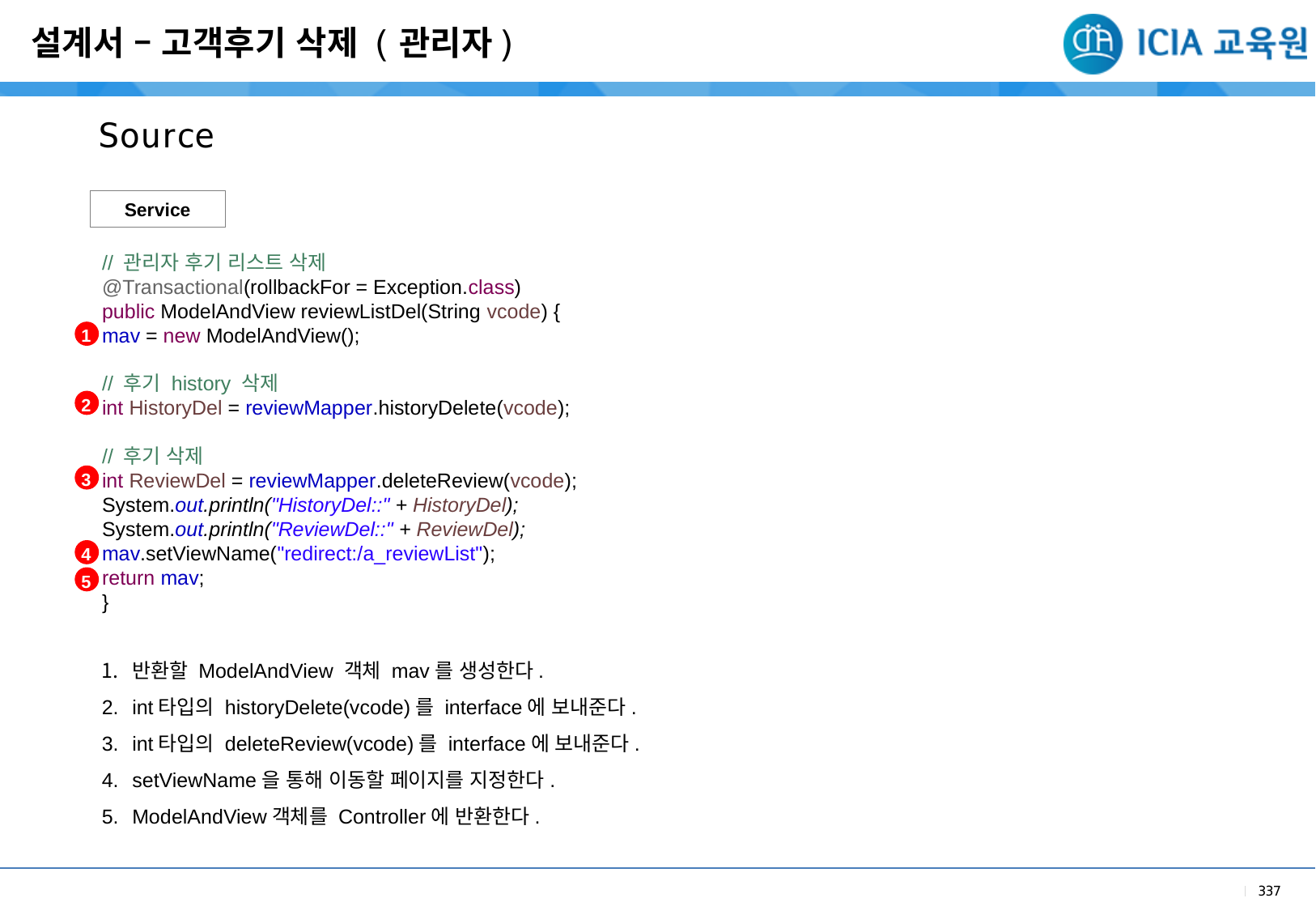

설계서 – 고객후기 삭제 (관리자)
Source
Service
// 관리자 후기 리스트 삭제
@Transactional(rollbackFor = Exception.class)
public ModelAndView reviewListDel(String vcode) {
mav = new ModelAndView();

// 후기 history 삭제
int HistoryDel = reviewMapper.historyDelete(vcode);

// 후기 삭제
int ReviewDel = reviewMapper.deleteReview(vcode);
System.out.println("HistoryDel::" + HistoryDel);
System.out.println("ReviewDel::" + ReviewDel);
mav.setViewName("redirect:/a_reviewList");
return mav;
}
1

2

3

4

5

반환할 ModelAndView 객체 mav를 생성한다.
int타입의 historyDelete(vcode)를 interface에 보내준다.
int타입의 deleteReview(vcode)를 interface에 보내준다.
setViewName을 통해 이동할 페이지를 지정한다.
ModelAndView객체를 Controller에 반환한다.